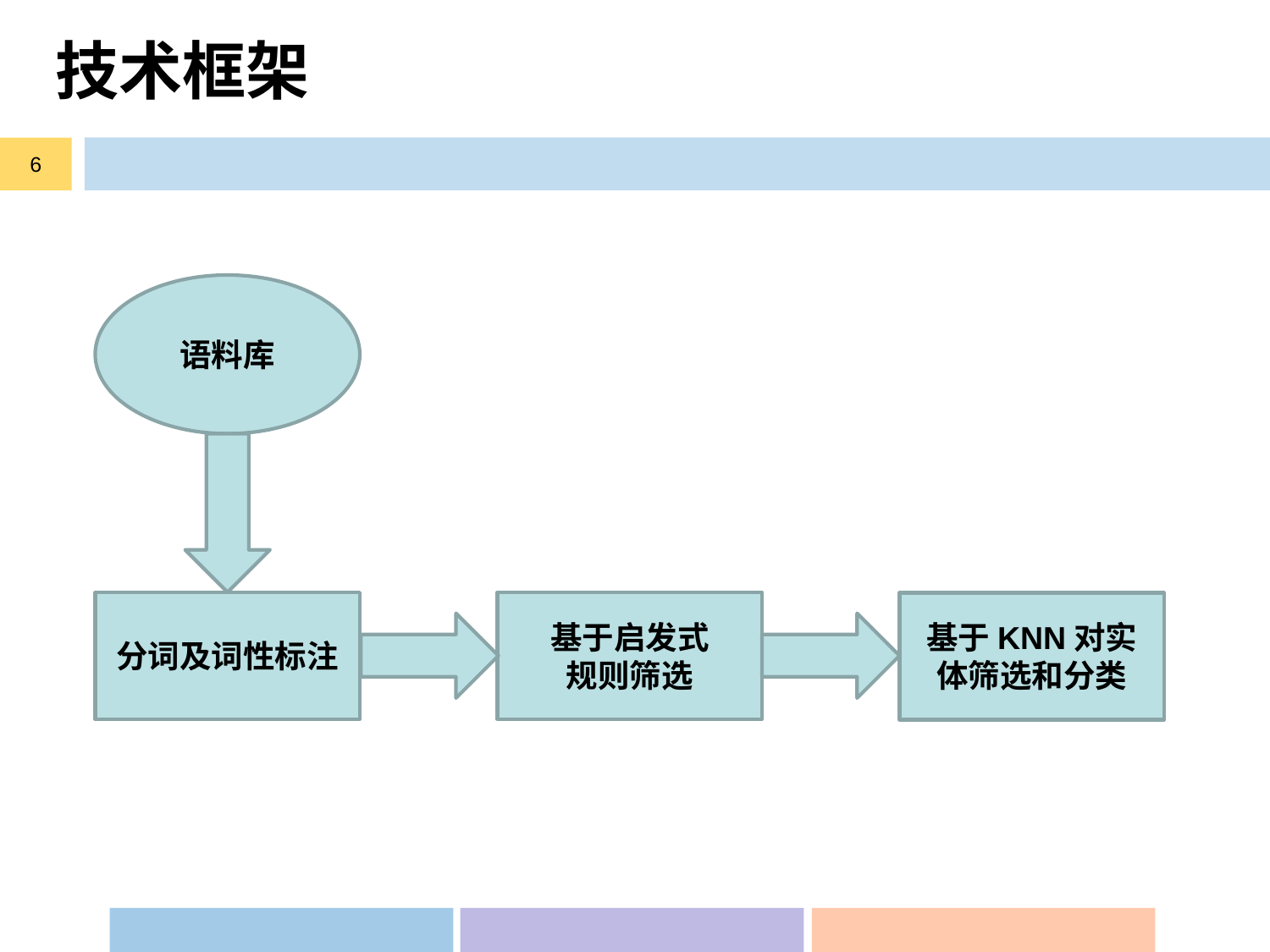

# 技术框架
6
语料库

基于启发式
规则筛选
分词及词性标注
基于KNN对实体筛选和分类